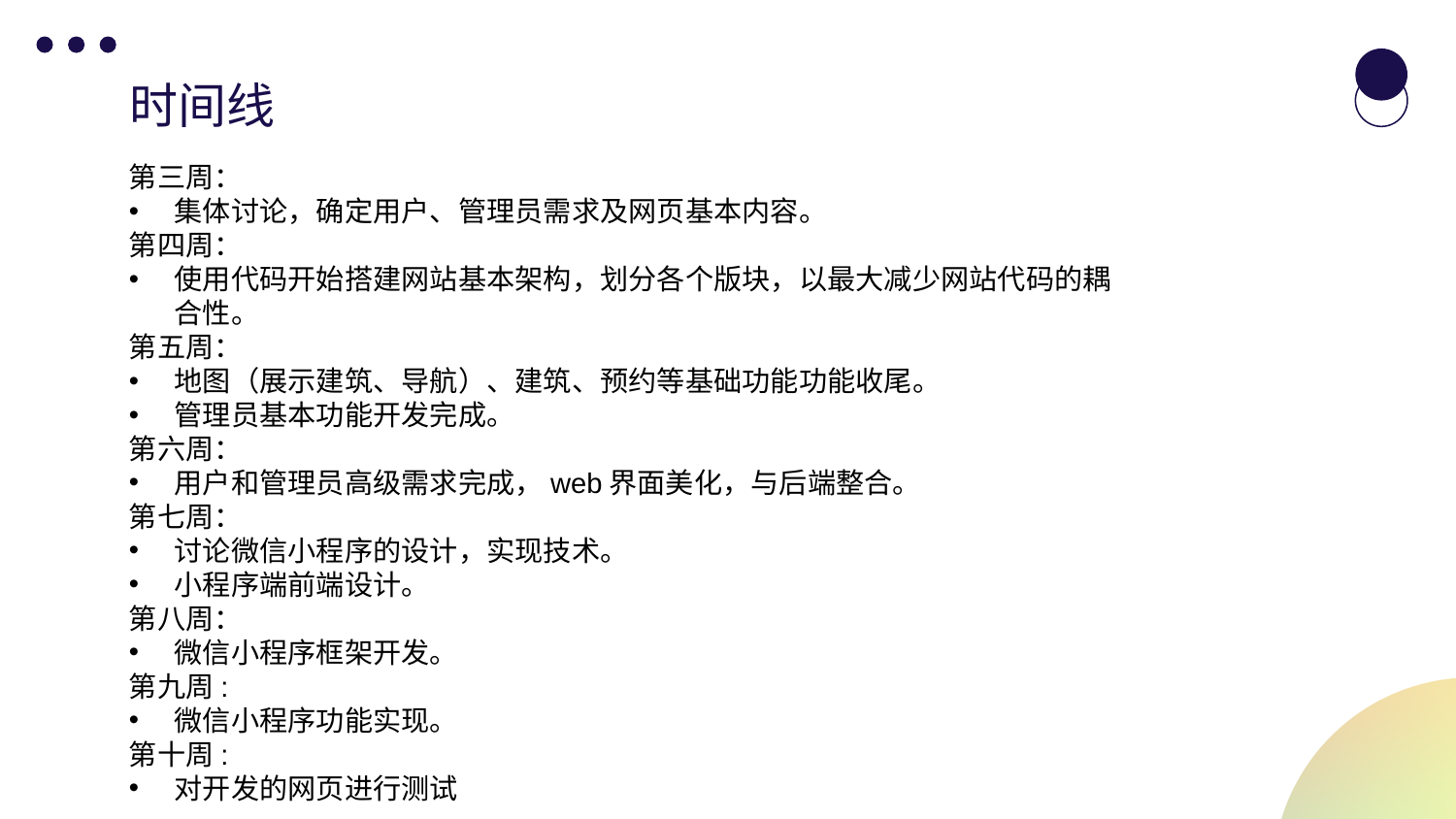

# 时间线
第三周：
集体讨论，确定用户、管理员需求及网页基本内容。
第四周：
使用代码开始搭建网站基本架构，划分各个版块，以最大减少网站代码的耦合性。
第五周：
地图（展示建筑、导航）、建筑、预约等基础功能功能收尾。
管理员基本功能开发完成。
第六周：
用户和管理员高级需求完成，web界面美化，与后端整合。
第七周：
讨论微信小程序的设计，实现技术。
小程序端前端设计。
第八周：
微信小程序框架开发。
第九周:
微信小程序功能实现。
第十周:
对开发的网页进行测试